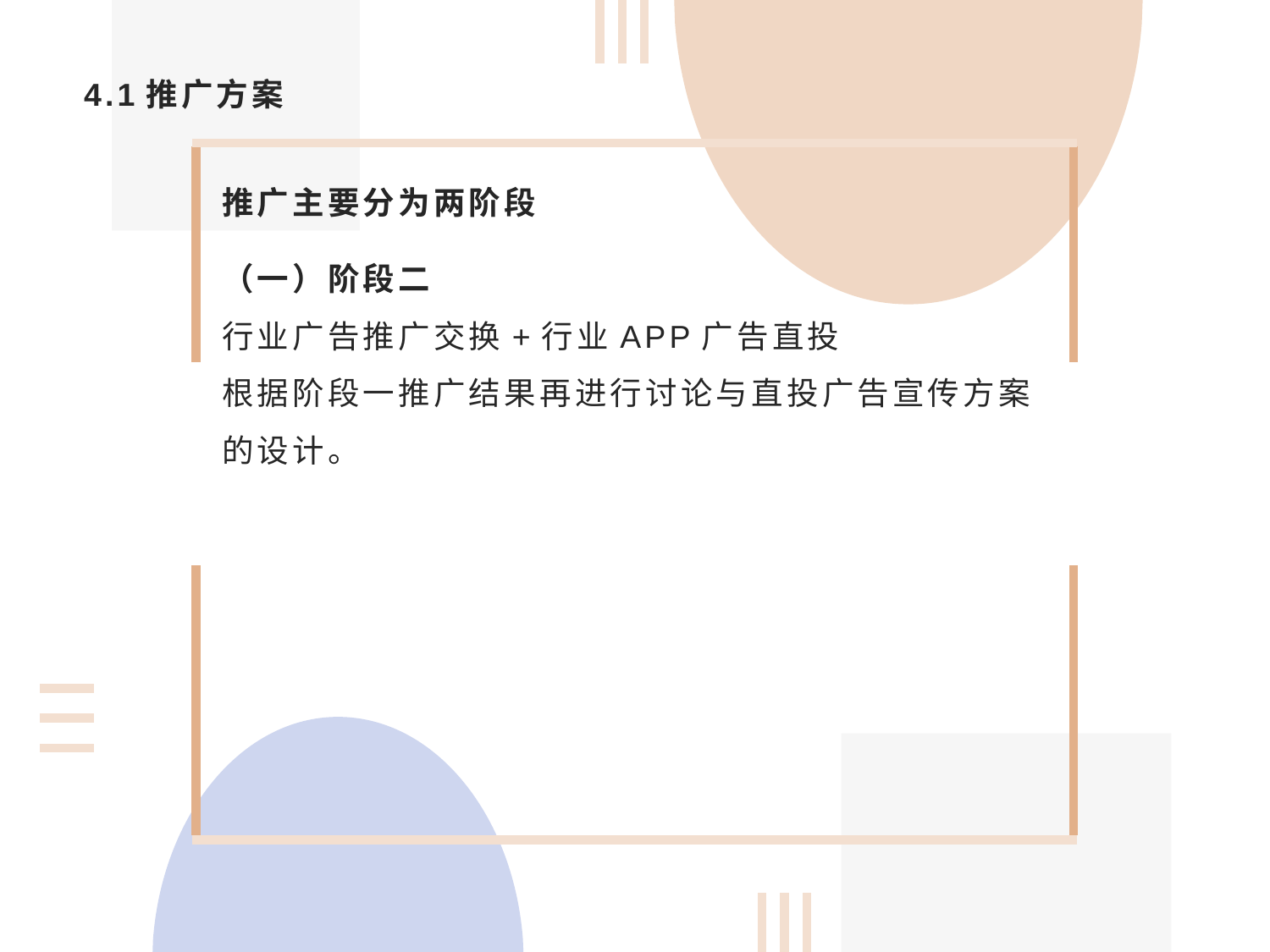

# 4.1推广方案
推广主要分为两阶段
（一）阶段二
行业广告推广交换+行业APP广告直投
根据阶段一推广结果再进行讨论与直投广告宣传方案的设计。